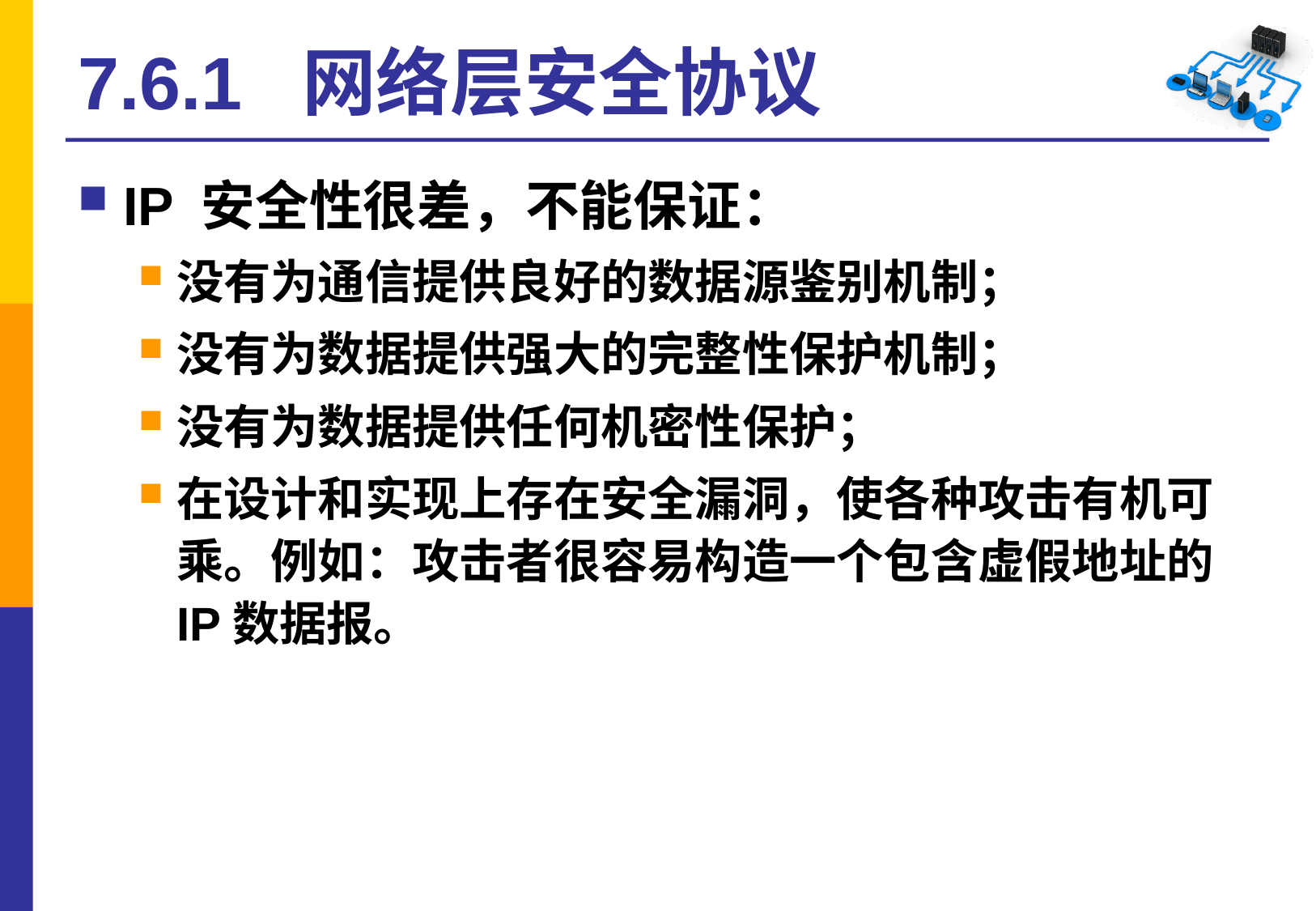

# 7.6.1  网络层安全协议
IP 安全性很差，不能保证：
没有为通信提供良好的数据源鉴别机制；
没有为数据提供强大的完整性保护机制；
没有为数据提供任何机密性保护；
在设计和实现上存在安全漏洞，使各种攻击有机可乘。例如：攻击者很容易构造一个包含虚假地址的IP数据报。